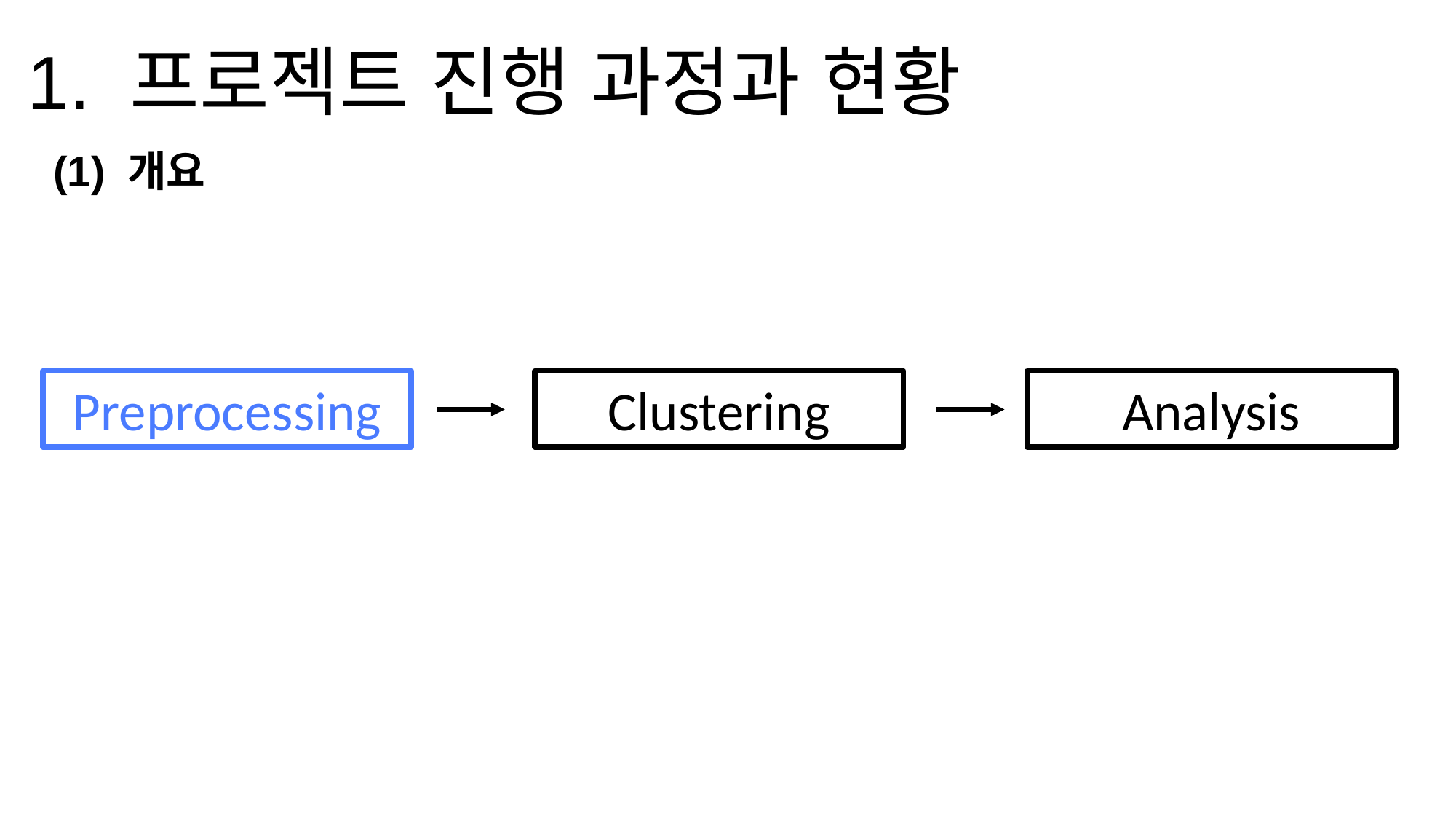

1. 프로젝트 진행 과정과 현황
(1) 개요
Analysis
Clustering
Preprocessing